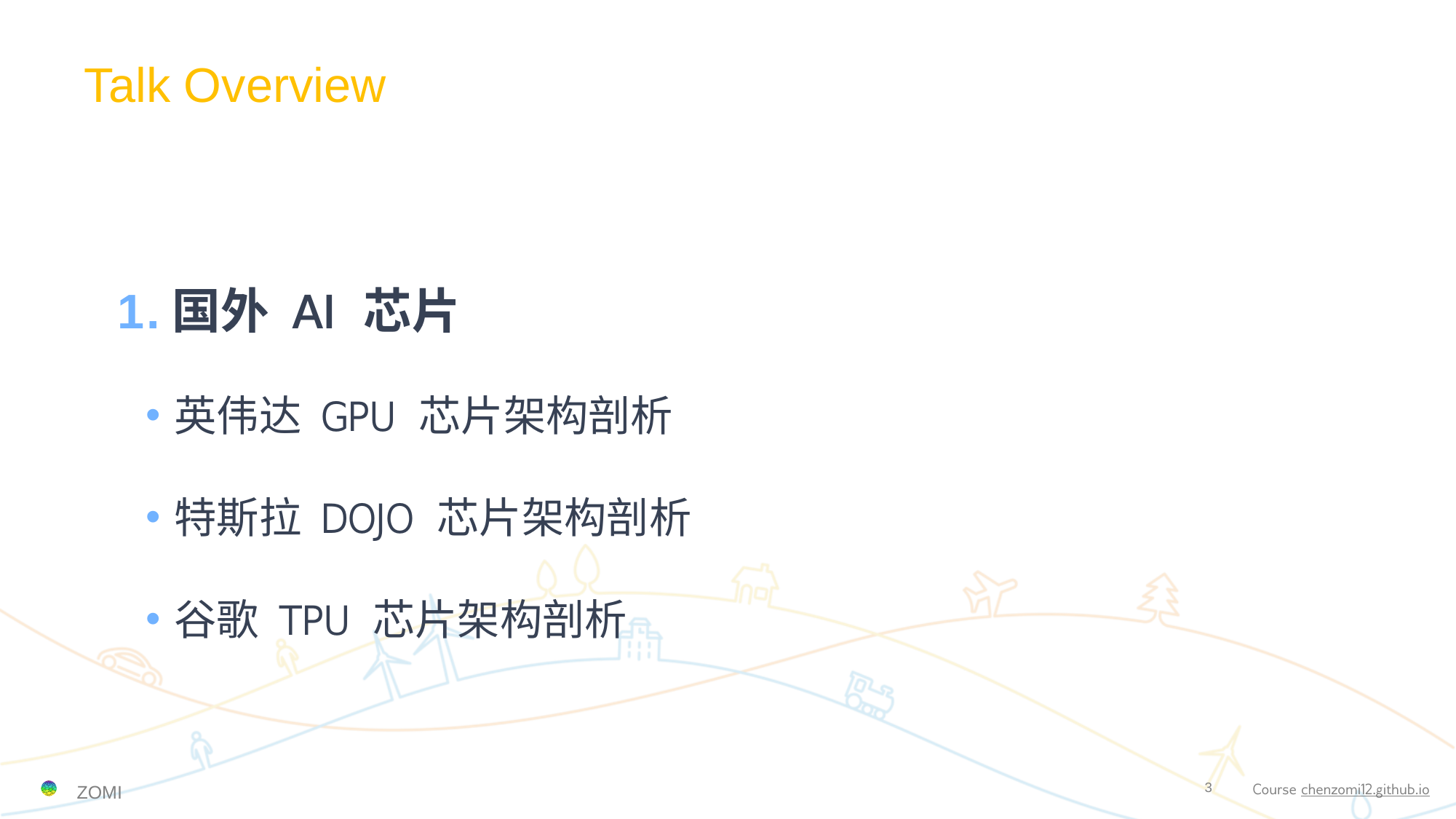

Talk Overview
国外 AI 芯片
英伟达 GPU 芯片架构剖析
特斯拉 DOJO 芯片架构剖析
谷歌 TPU 芯片架构剖析